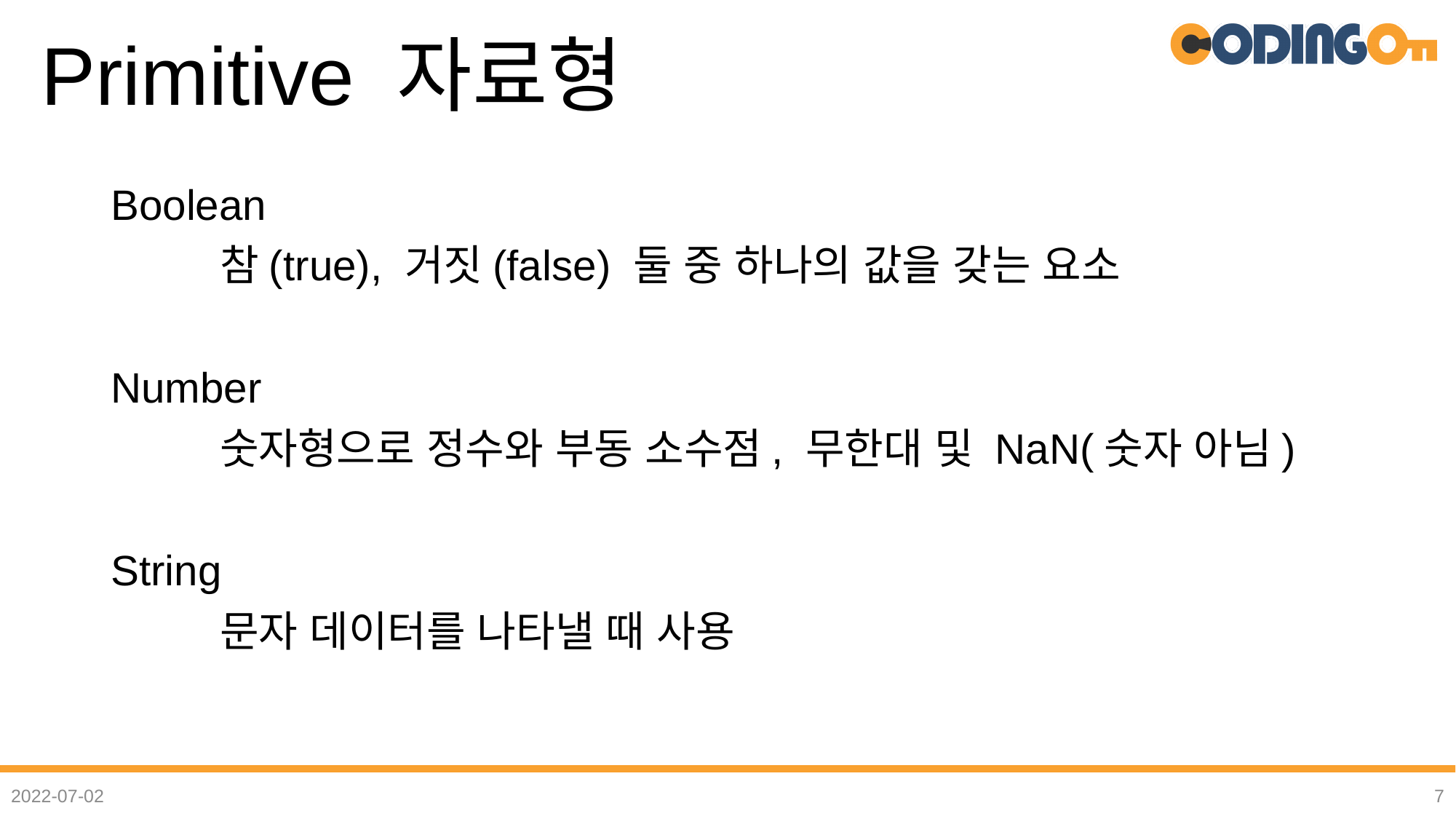

# Primitive 자료형
Boolean
	참(true), 거짓(false) 둘 중 하나의 값을 갖는 요소

Number
	숫자형으로 정수와 부동 소수점, 무한대 및 NaN(숫자 아님)

String
	문자 데이터를 나타낼 때 사용
2022-07-02
7